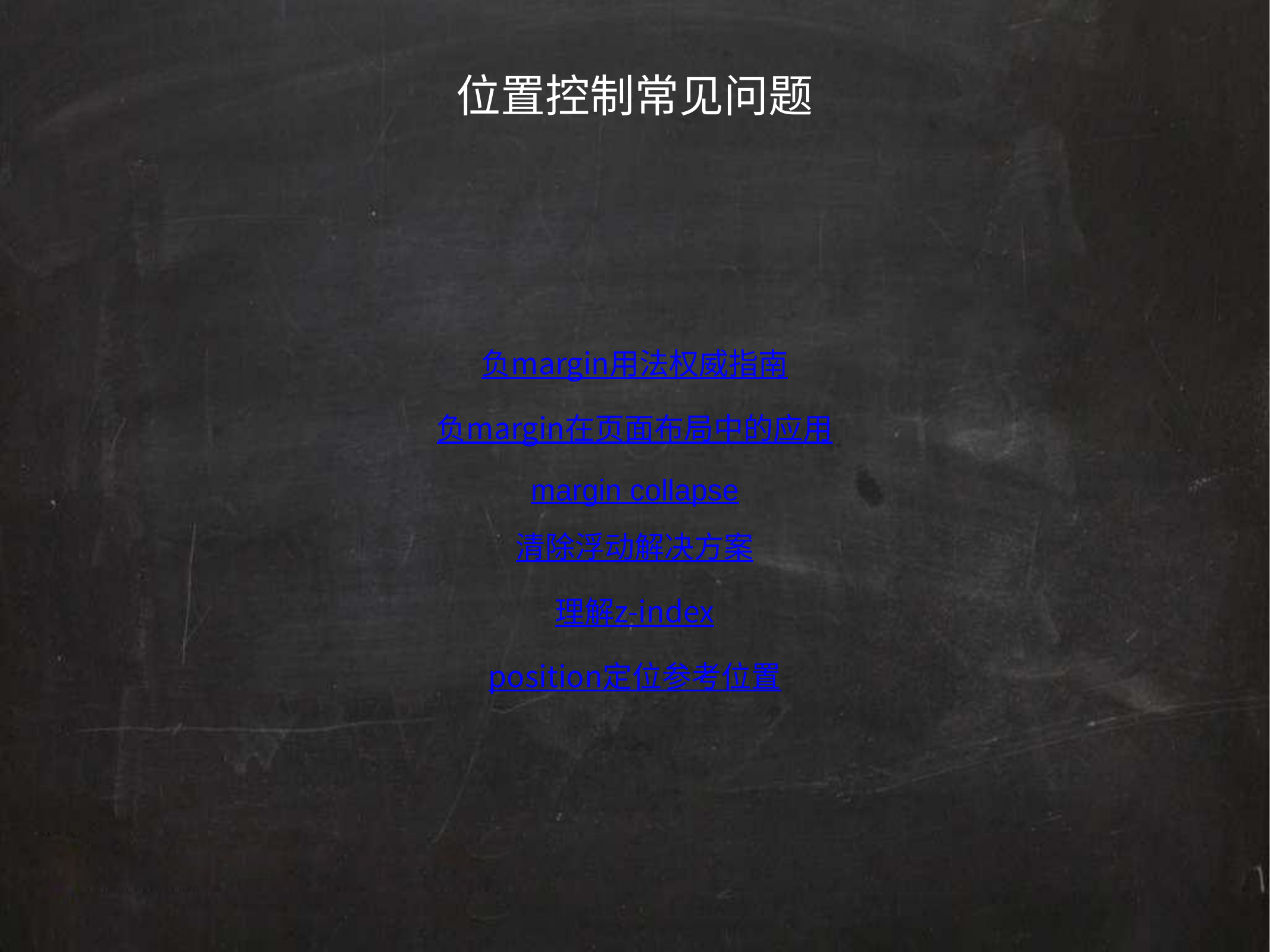

位置控制常见问题
负margin用法权威指南
负margin在页面布局中的应用
margin collapse
清除浮动解决方案
理解z-index
position定位参考位置